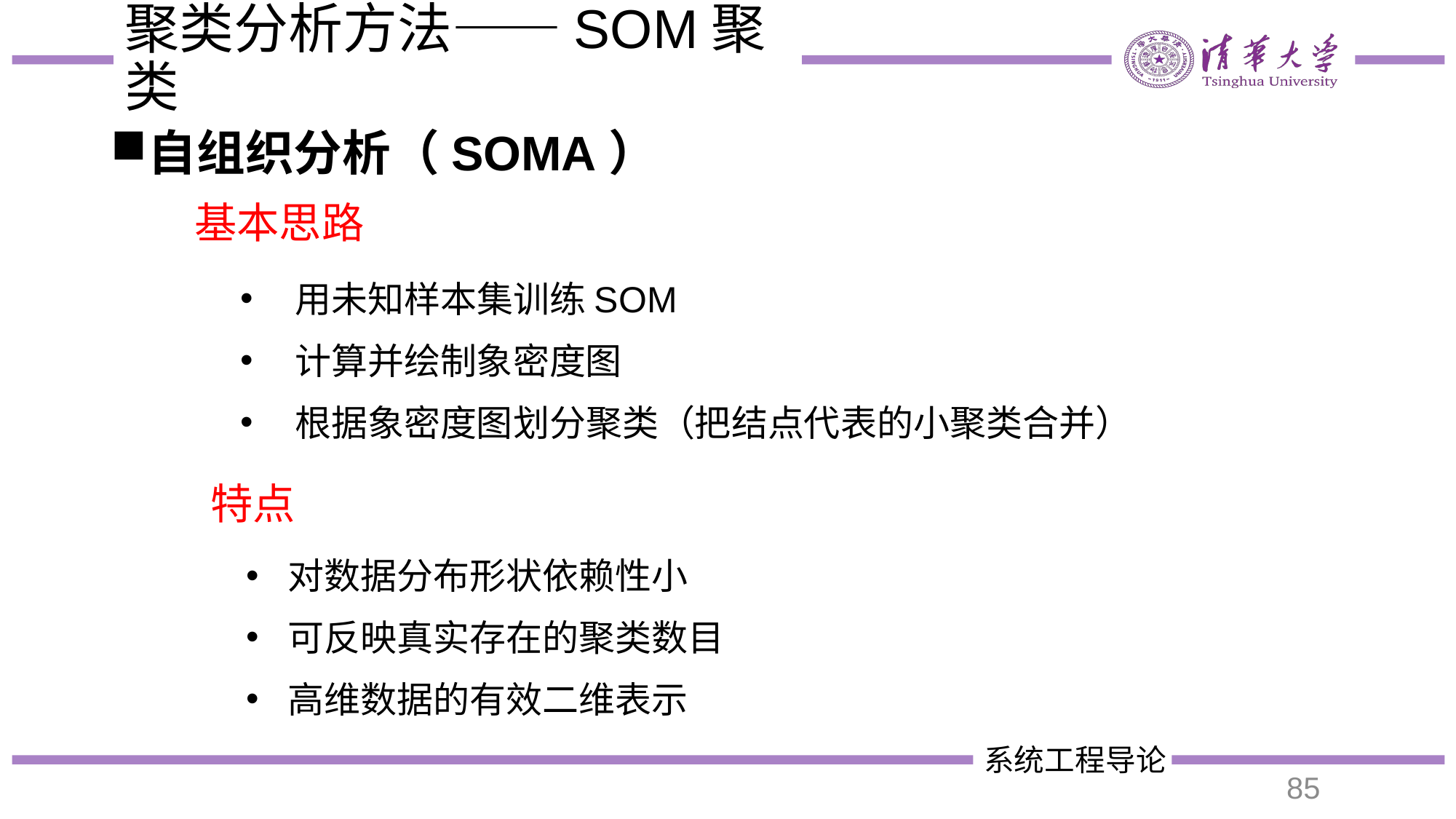

# 聚类分析方法——SOM聚类
自组织分析（SOMA）
基本思路
用未知样本集训练SOM
计算并绘制象密度图
根据象密度图划分聚类（把结点代表的小聚类合并）
特点
对数据分布形状依赖性小
可反映真实存在的聚类数目
高维数据的有效二维表示
85